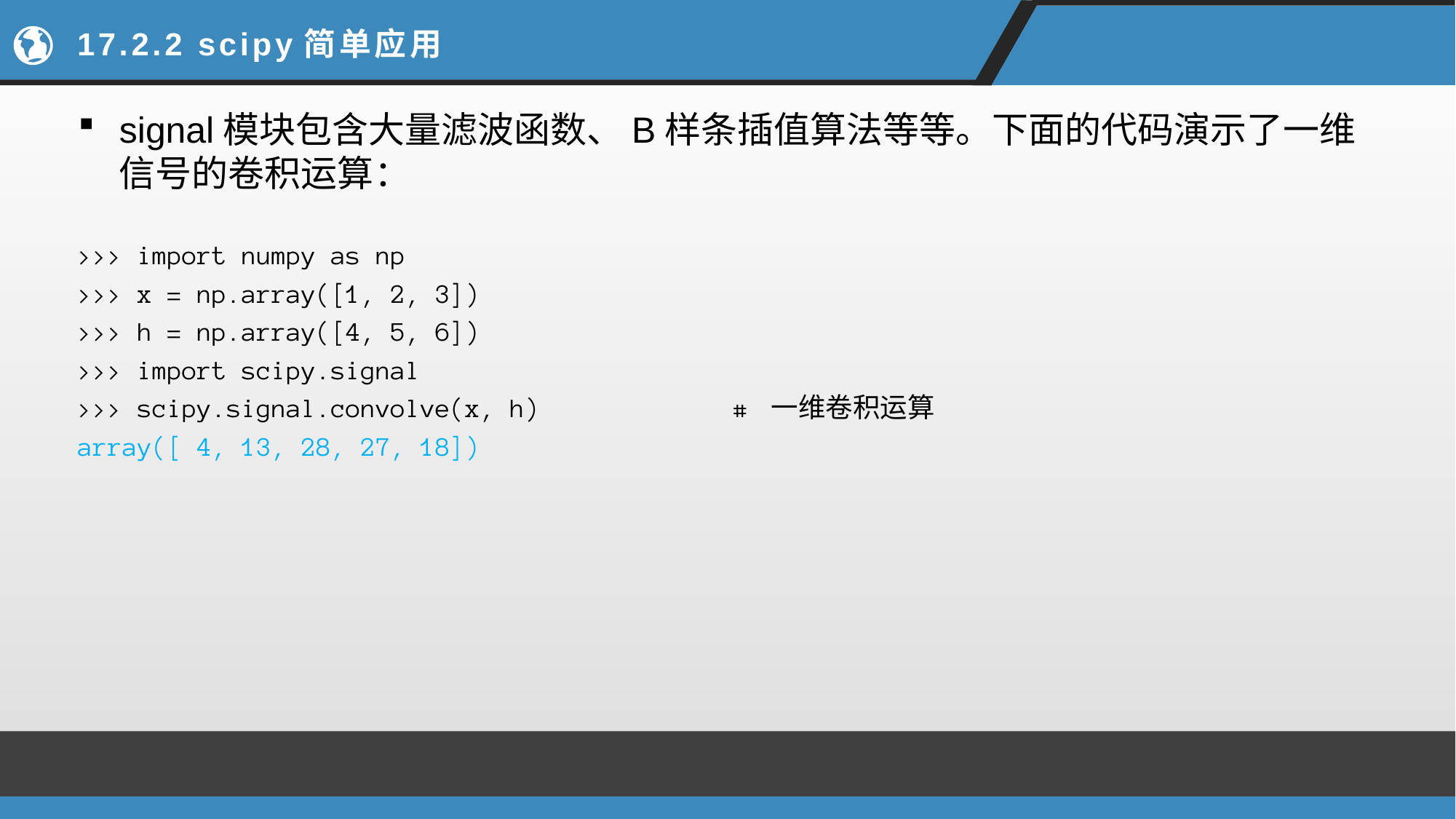

# 17.2.2 scipy简单应用

signal模块包含大量滤波函数、B样条插值算法等等。下面的代码演示了一维信号的卷积运算：

>>> import numpy as np
>>> x = np.array([1, 2, 3])
>>> h = np.array([4, 5, 6])
>>> import scipy.signal
>>> scipy.signal.convolve(x, h)             # 一维卷积运算
array([ 4, 13, 28, 27, 18])